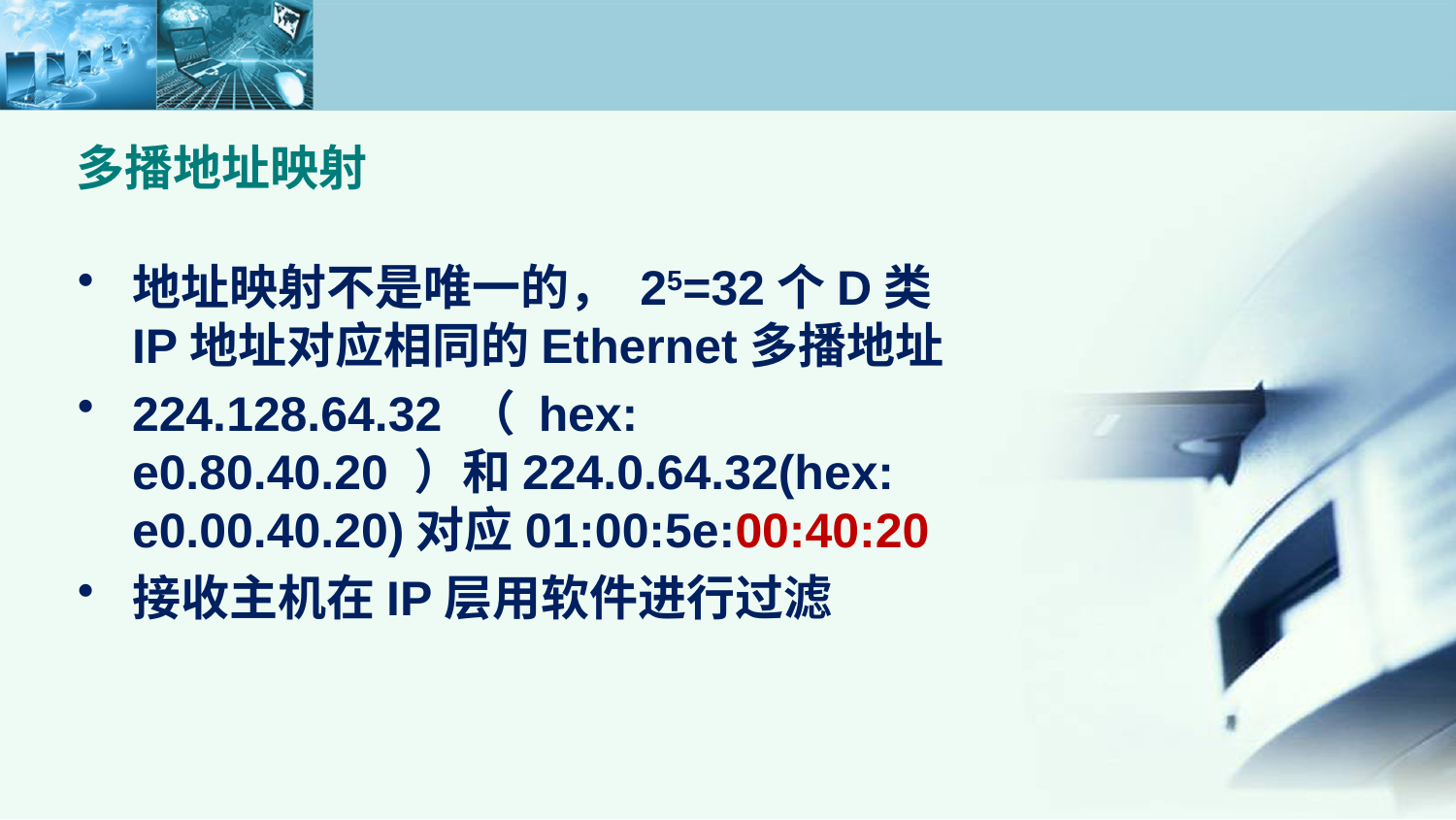

多播地址映射

地址映射不是唯一的， 25=32个D类IP地址对应相同的Ethernet多播地址
224.128.64.32 （ hex: e0.80.40.20 ）和224.0.64.32(hex: e0.00.40.20)对应01:00:5e:00:40:20
接收主机在IP层用软件进行过滤